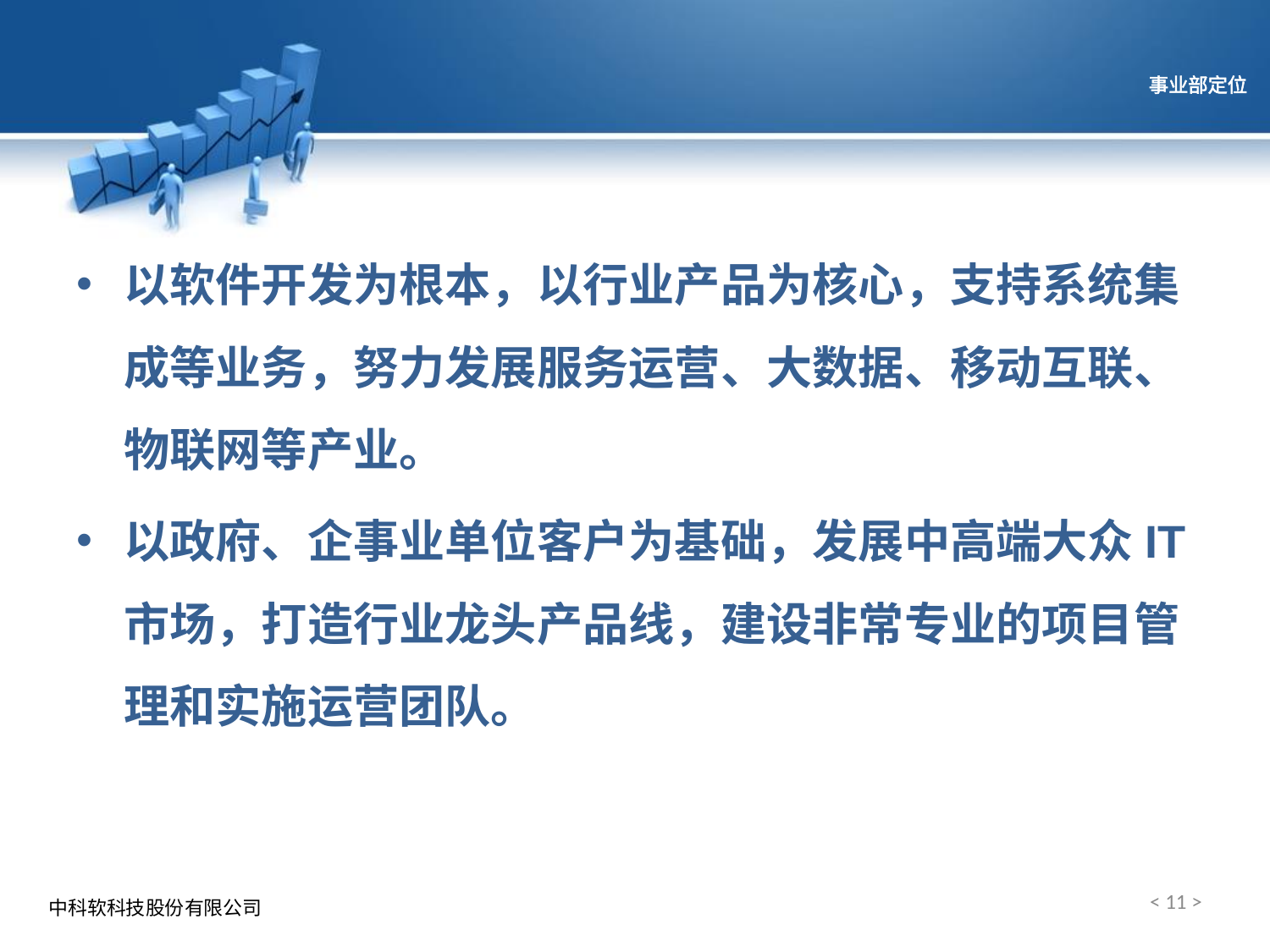

# 事业部定位
以软件开发为根本，以行业产品为核心，支持系统集成等业务，努力发展服务运营、大数据、移动互联、物联网等产业。
以政府、企事业单位客户为基础，发展中高端大众IT市场，打造行业龙头产品线，建设非常专业的项目管理和实施运营团队。